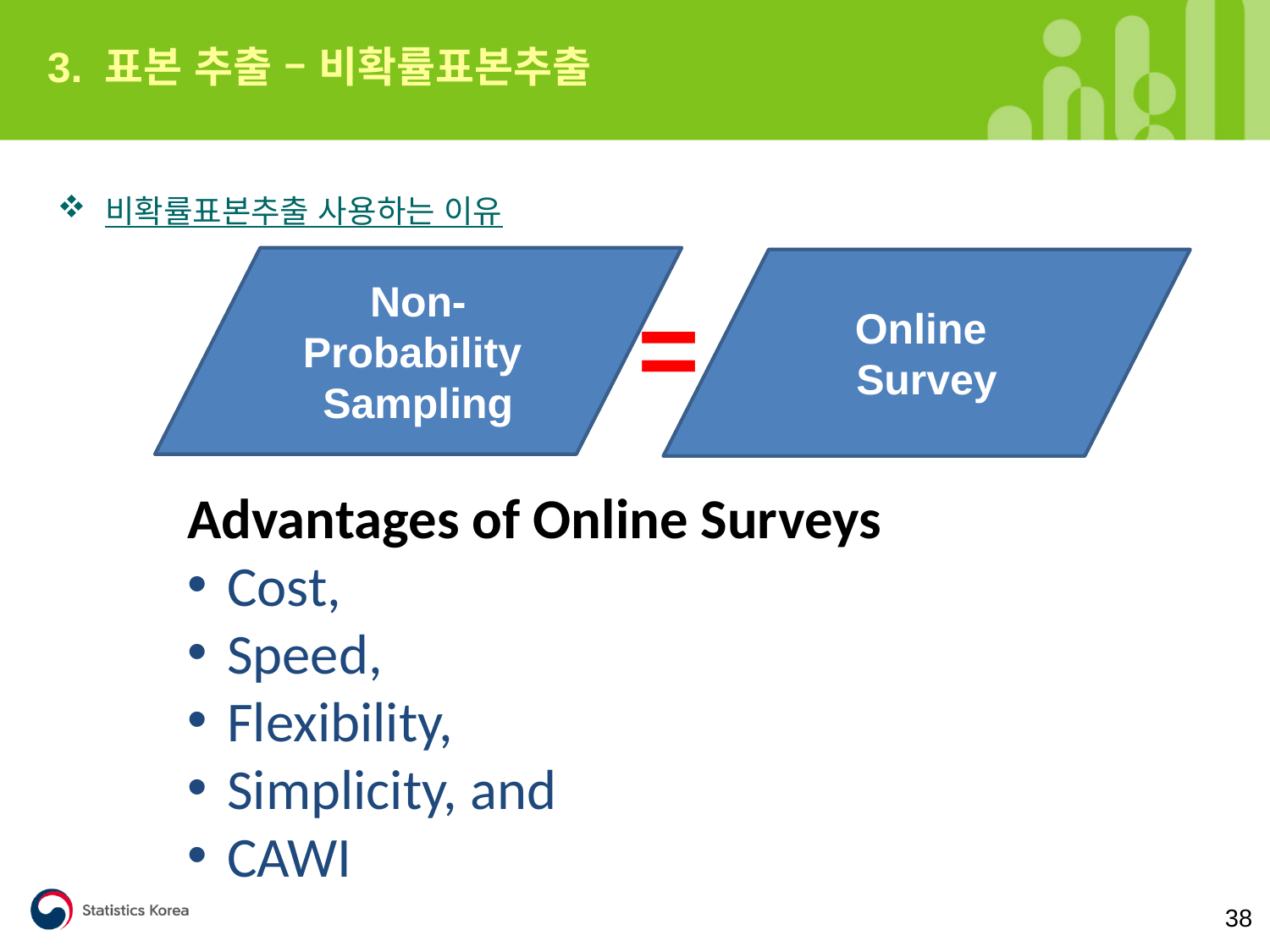

3. 표본 추출 – 비확률표본추출
비확률표본추출 사용하는 이유
Non-
Probability
Sampling
Online
Survey
=
Advantages of Online Surveys
Cost,
Speed,
Flexibility,
Simplicity, and
CAWI